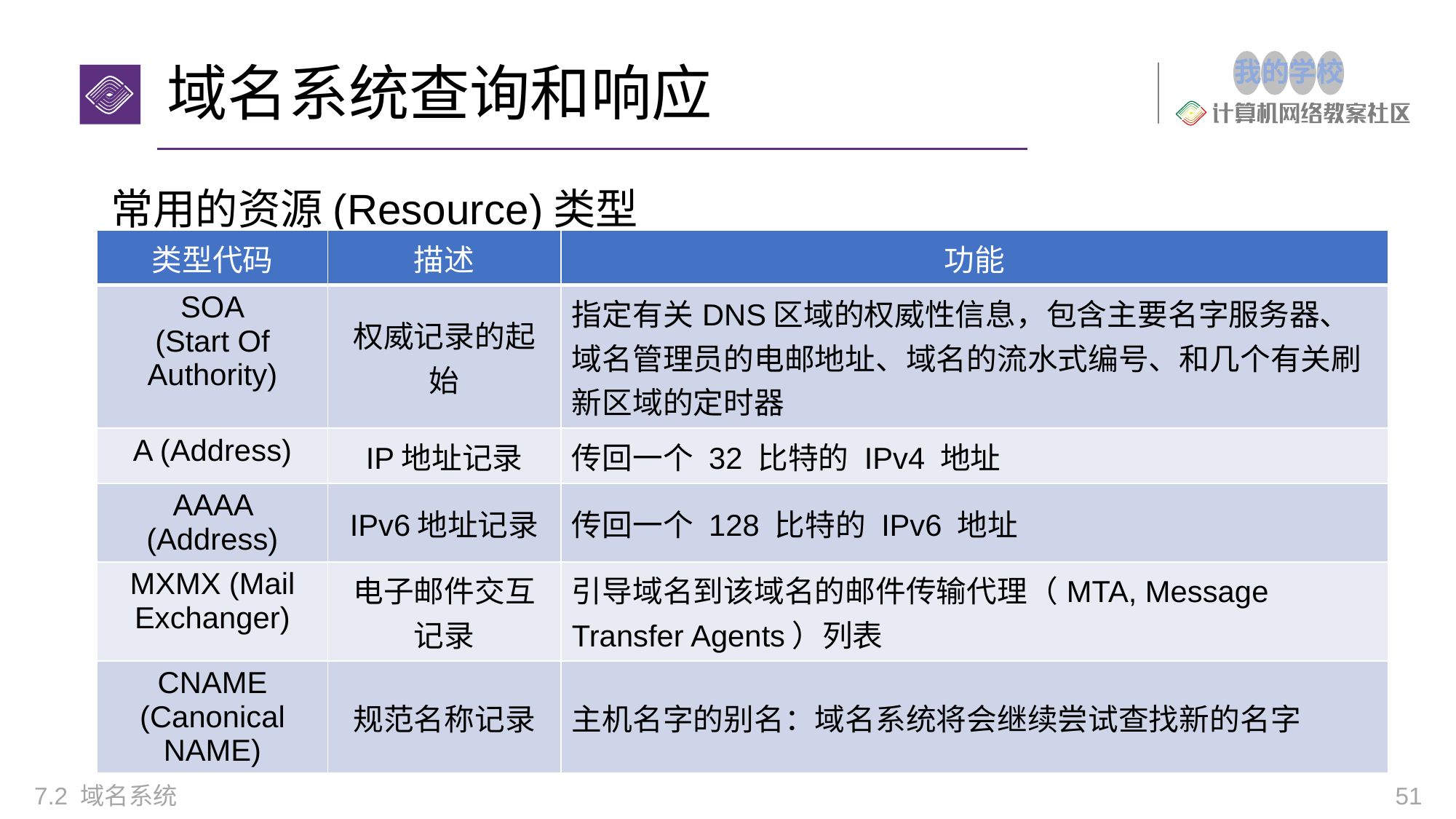

# 域名系统查询和响应
常用的资源(Resource)类型
| 类型代码 | 描述 | 功能 |
| --- | --- | --- |
| SOA (Start Of Authority) | 权威记录的起始 | 指定有关DNS区域的权威性信息，包含主要名字服务器、域名管理员的电邮地址、域名的流水式编号、和几个有关刷新区域的定时器 |
| A (Address) | IP地址记录 | 传回一个 32 比特的 IPv4 地址 |
| AAAA (Address) | IPv6地址记录 | 传回一个 128 比特的 IPv6 地址 |
| MXMX (Mail Exchanger) | 电子邮件交互记录 | 引导域名到该域名的邮件传输代理（MTA, Message Transfer Agents）列表 |
| CNAME (Canonical NAME) | 规范名称记录 | 主机名字的别名：域名系统将会继续尝试查找新的名字 |
7.2 域名系统
51